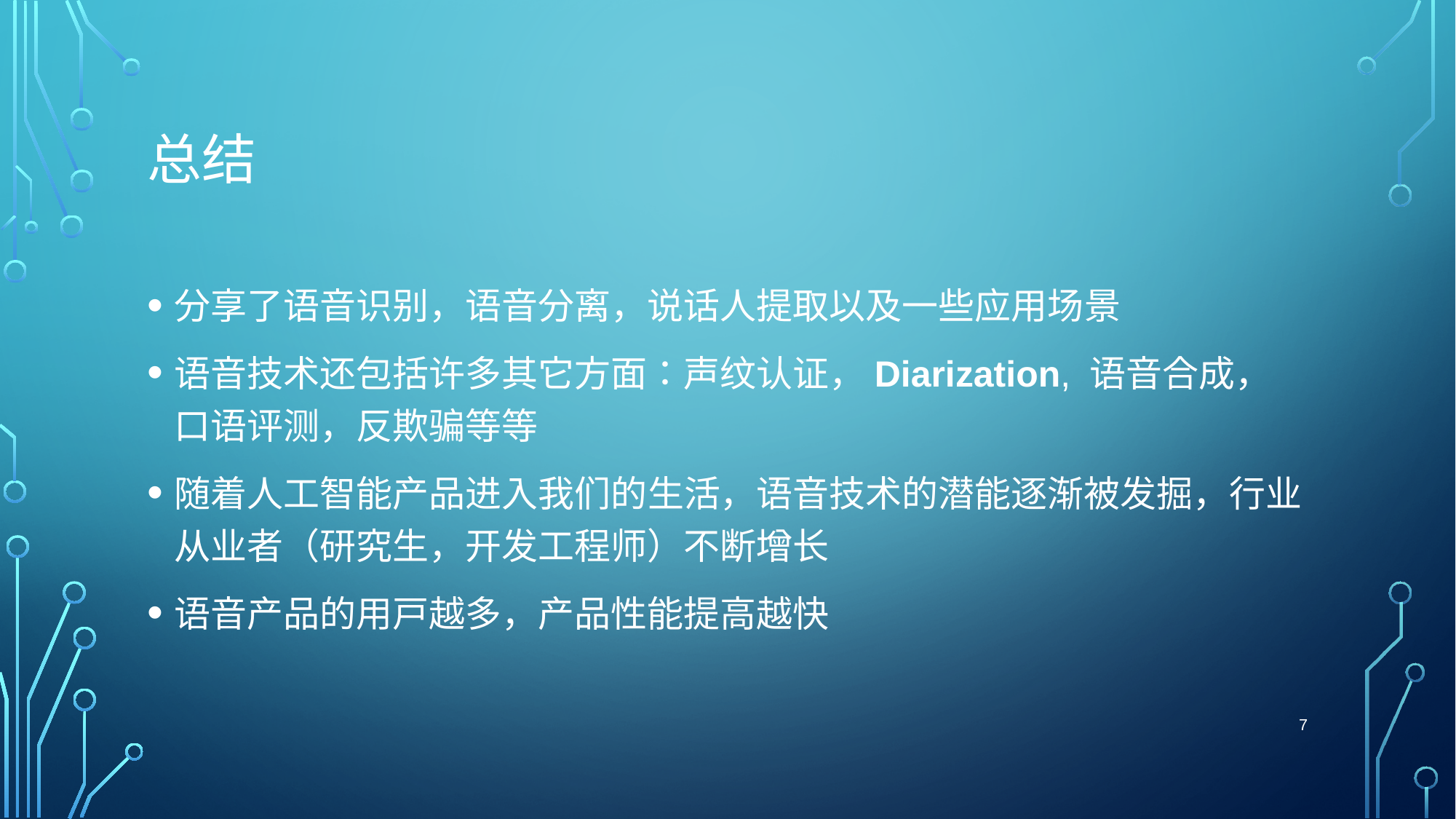

# 总结
分享了语音识别，语音分离，说话人提取以及一些应用场景
语音技术还包括许多其它方面：声纹认证，Diarization, 语音合成，口语评测，反欺骗等等
随着人工智能产品进入我们的生活，语音技术的潜能逐渐被发掘，行业从业者（研究生，开发工程师）不断增长
语音产品的用户越多，产品性能提高越快
7